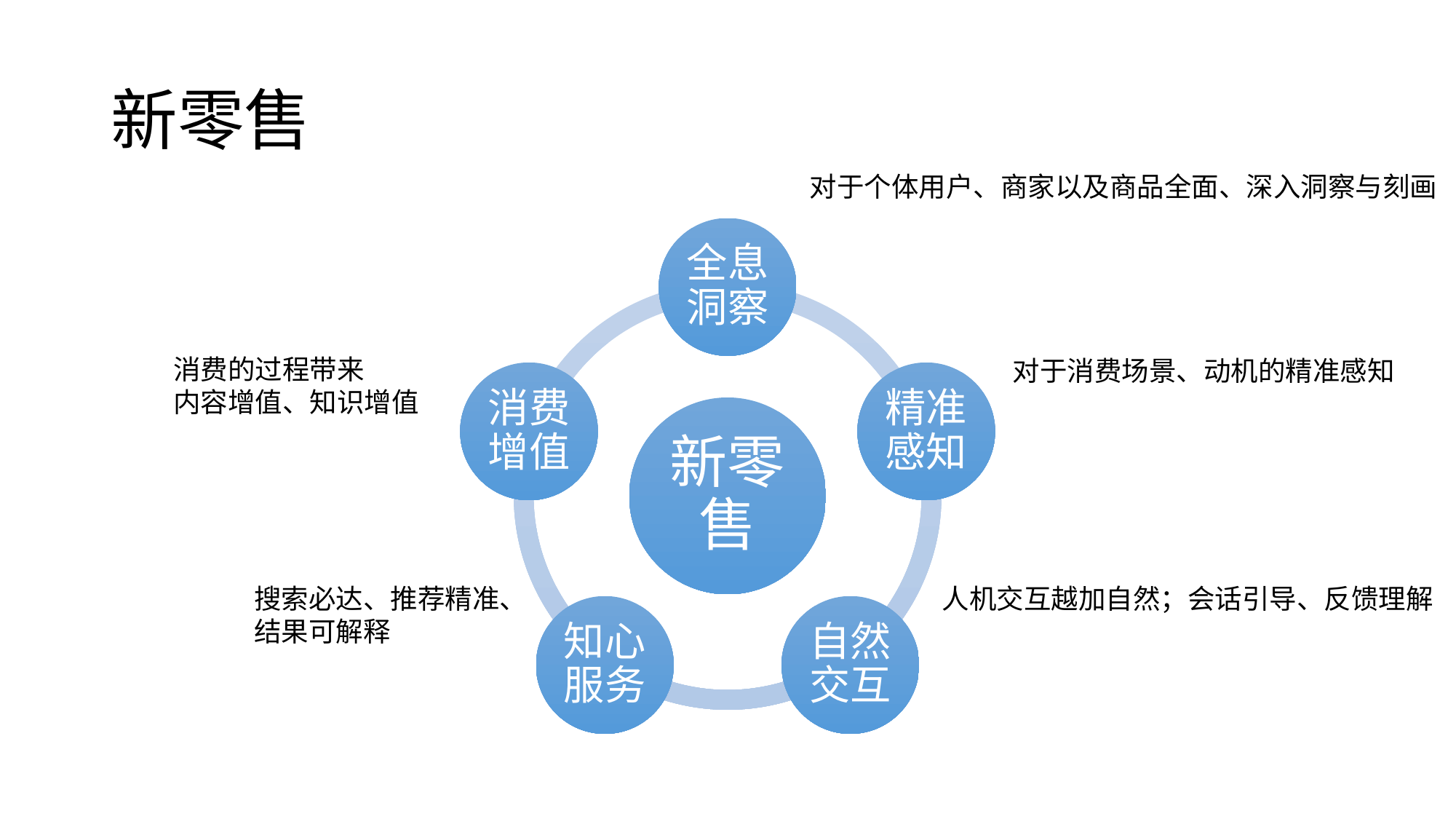

# 新零售
对于个体用户、商家以及商品全面、深入洞察与刻画
新零售
全息洞察
精准感知
自然交互
知心服务
消费增值
消费的过程带来
内容增值、知识增值
对于消费场景、动机的精准感知
搜索必达、推荐精准、
结果可解释
人机交互越加自然；会话引导、反馈理解